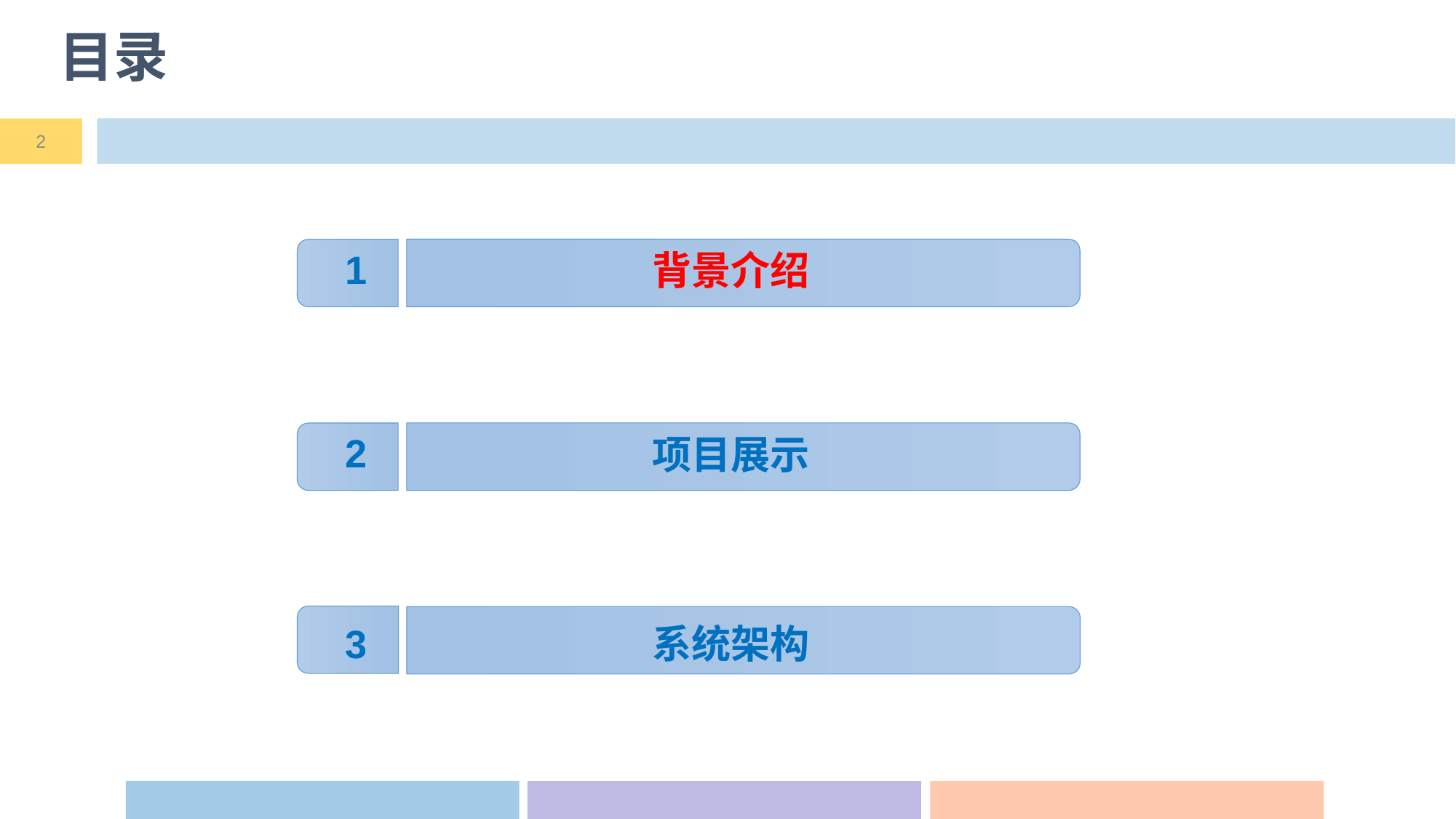

# 目录
2

1
背景介绍

2
项目展示

3
系统架构